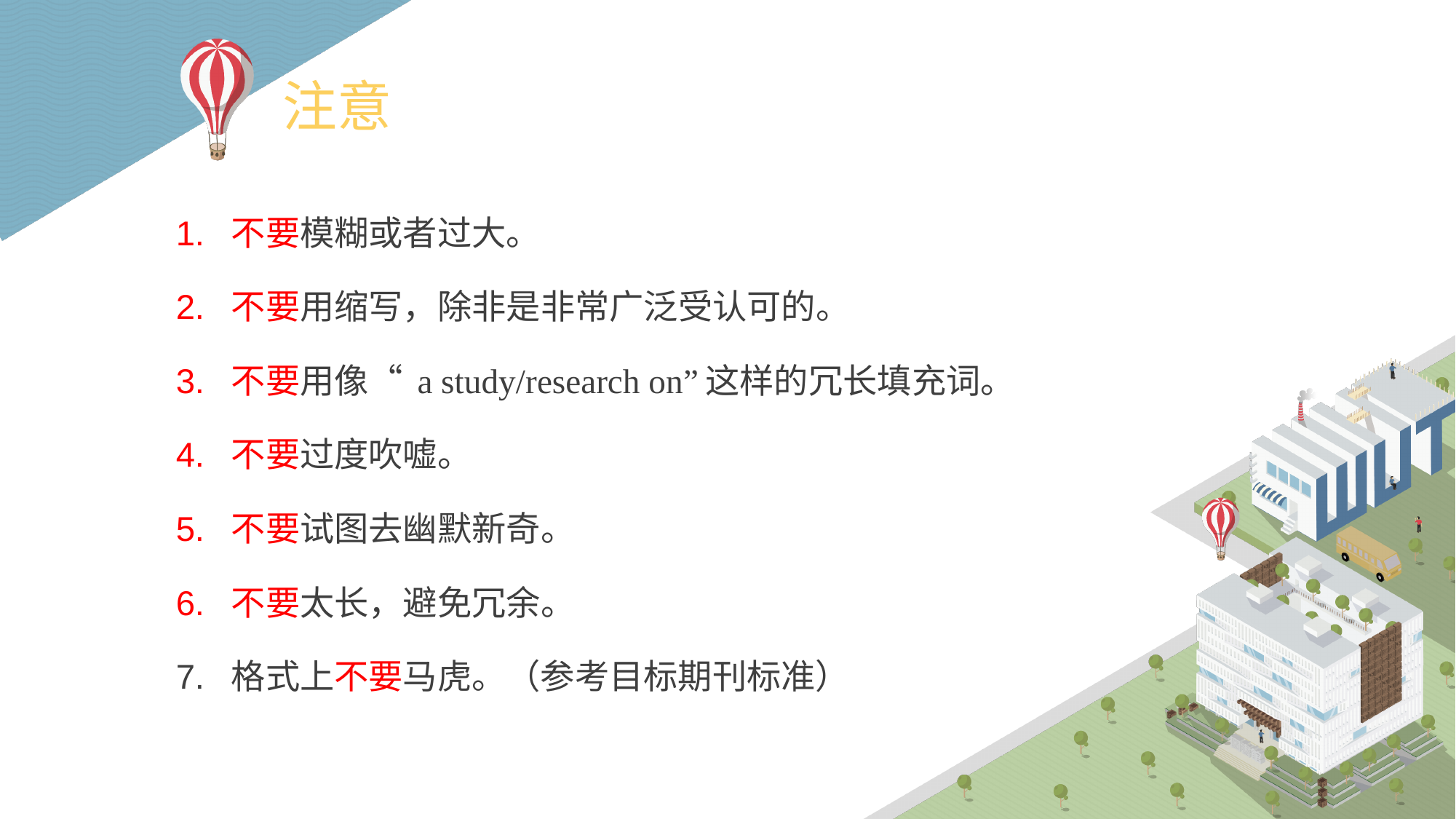

# 注意
不要模糊或者过大。
不要用缩写，除非是非常广泛受认可的。
不要用像“ a study/research on”这样的冗长填充词。
不要过度吹嘘。
不要试图去幽默新奇。
不要太长，避免冗余。
格式上不要马虎。（参考目标期刊标准）